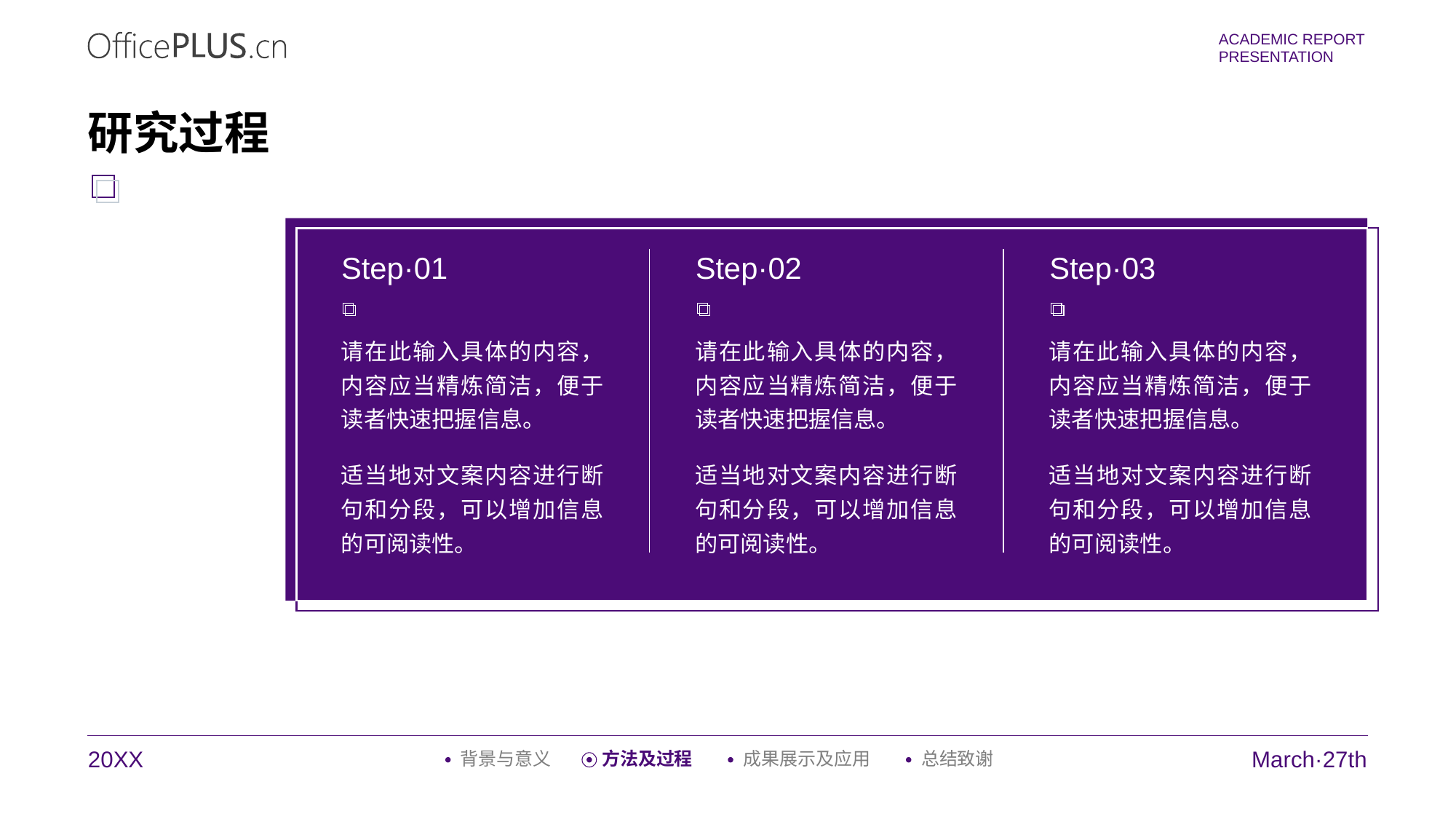

研究过程

Step·01
Step·02
Step·03

请在此输入具体的内容，内容应当精炼简洁，便于读者快速把握信息。
请在此输入具体的内容，内容应当精炼简洁，便于读者快速把握信息。
请在此输入具体的内容，内容应当精炼简洁，便于读者快速把握信息。
适当地对文案内容进行断句和分段，可以增加信息的可阅读性。
适当地对文案内容进行断句和分段，可以增加信息的可阅读性。
适当地对文案内容进行断句和分段，可以增加信息的可阅读性。
20XX
March·27th
背景与意义
方法及过程
成果展示及应用
总结致谢